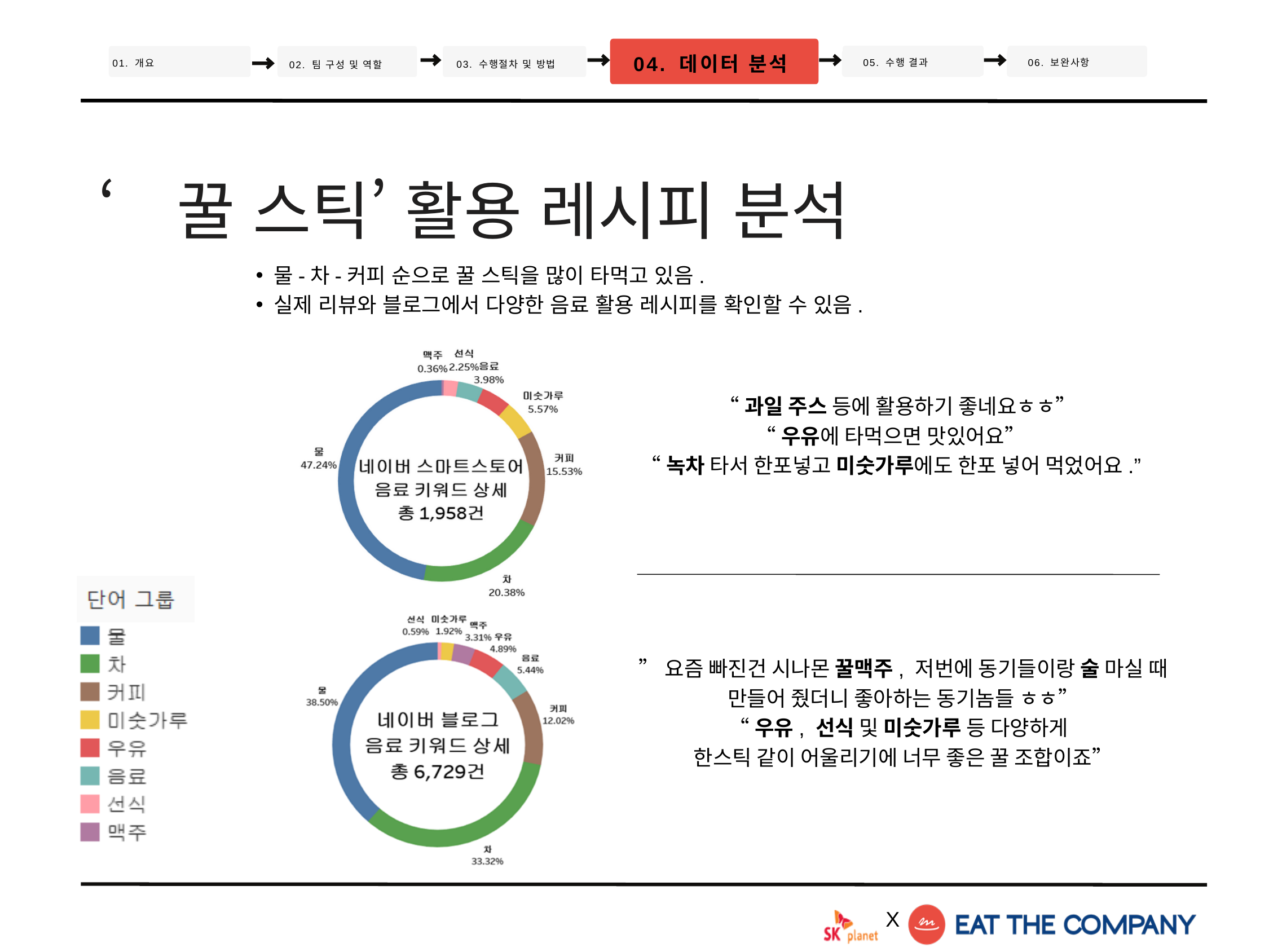

04. 데이터 분석

05. 수행 결과

06. 보완사항

02. 팀 구성 및 역할

01. 개요

03. 수행절차 및 방법

‘꿀 스틱’ 활용 레시피 분석

물-차-커피 순으로 꿀 스틱을 많이 타먹고 있음.
실제 리뷰와 블로그에서 다양한 음료 활용 레시피를 확인할 수 있음.

   “과일 주스 등에 활용하기 좋네요ㅎㅎ”
“우유에 타먹으면 맛있어요”
“녹차 타서 한포넣고 미숫가루에도 한포 넣어 먹었어요.”

  ”요즘 빠진건 시나몬 꿀맥주, 저번에 동기들이랑 술 마실 때
 만들어 줬더니 좋아하는 동기놈들 ㅎㅎ”
“우유, 선식 및 미숫가루 등 다양하게
 한스틱 같이 어울리기에 너무 좋은 꿀 조합이죠”

X